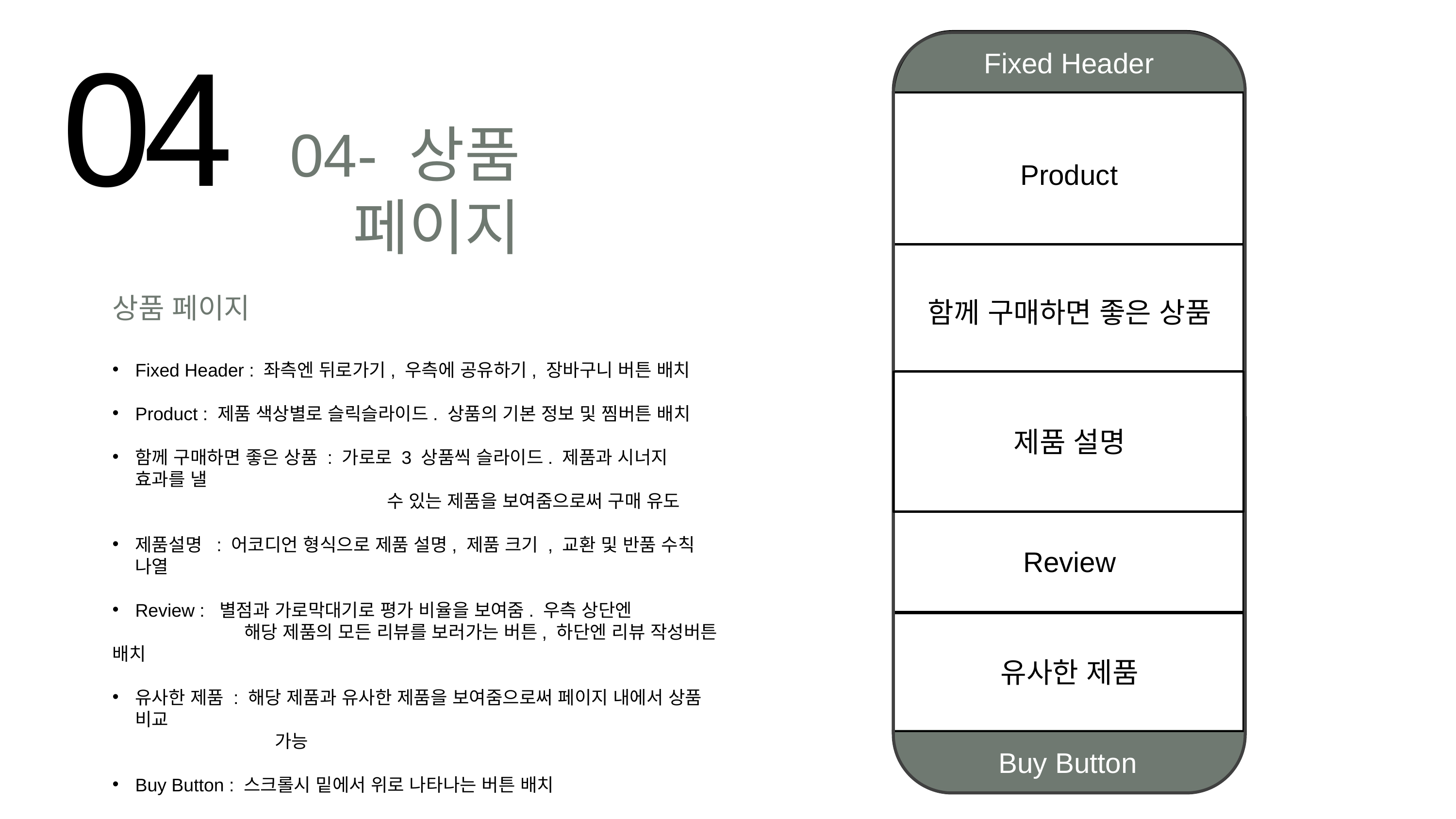

04

Fixed Header

04- 상품 페이지
Product

상품 페이지

Fixed Header : 좌측엔 뒤로가기, 우측에 공유하기, 장바구니 버튼 배치

Product : 제품 색상별로 슬릭슬라이드. 상품의 기본 정보 및 찜버튼 배치

함께 구매하면 좋은 상품 : 가로로 3 상품씩 슬라이드. 제품과 시너지 효과를 낼
                                                     수 있는 제품을 보여줌으로써 구매 유도

제품설명  : 어코디언 형식으로 제품 설명, 제품 크기 , 교환 및 반품 수칙 나열

Review :  별점과 가로막대기로 평가 비율을 보여줌. 우측 상단엔
                         해당 제품의 모든 리뷰를 보러가는 버튼, 하단엔 리뷰 작성버튼 배치

유사한 제품 : 해당 제품과 유사한 제품을 보여줌으로써 페이지 내에서 상품 비교
                               가능

Buy Button : 스크롤시 밑에서 위로 나타나는 버튼 배치
함께 구매하면 좋은 상품

제품 설명

Review

유사한 제품

Buy Button